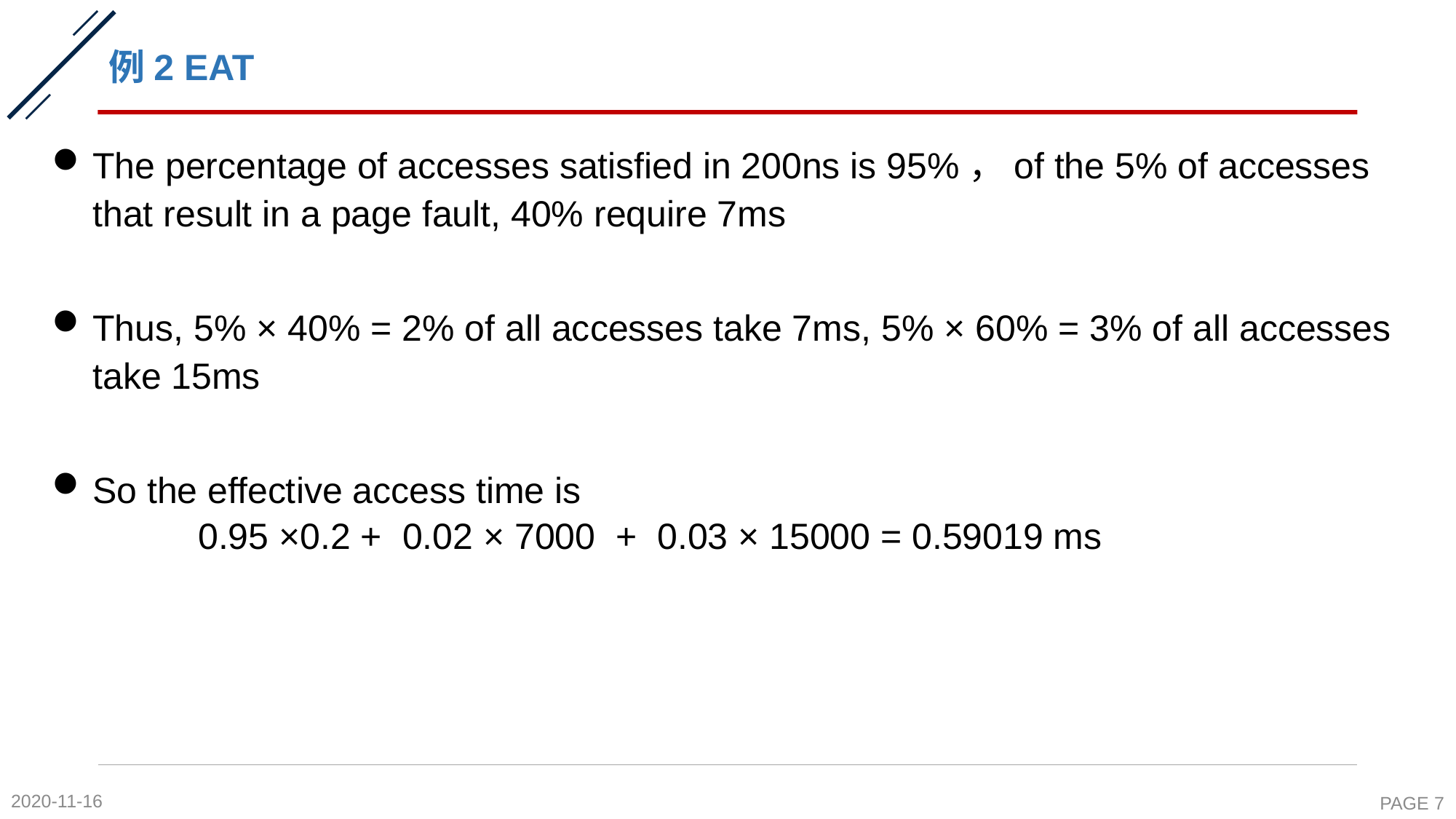

# 例2 EAT

The percentage of accesses satisfied in 200ns is 95%，of the 5% of accesses that result in a page fault, 40% require 7ms

Thus, 5% × 40% = 2% of all accesses take 7ms, 5% × 60% = 3% of all accesses take 15ms

So the effective access time is
         0.95 ×0.2 +  0.02 × 7000  +  0.03 × 15000 = 0.59019 ms

2020-11-16
PAGE 7